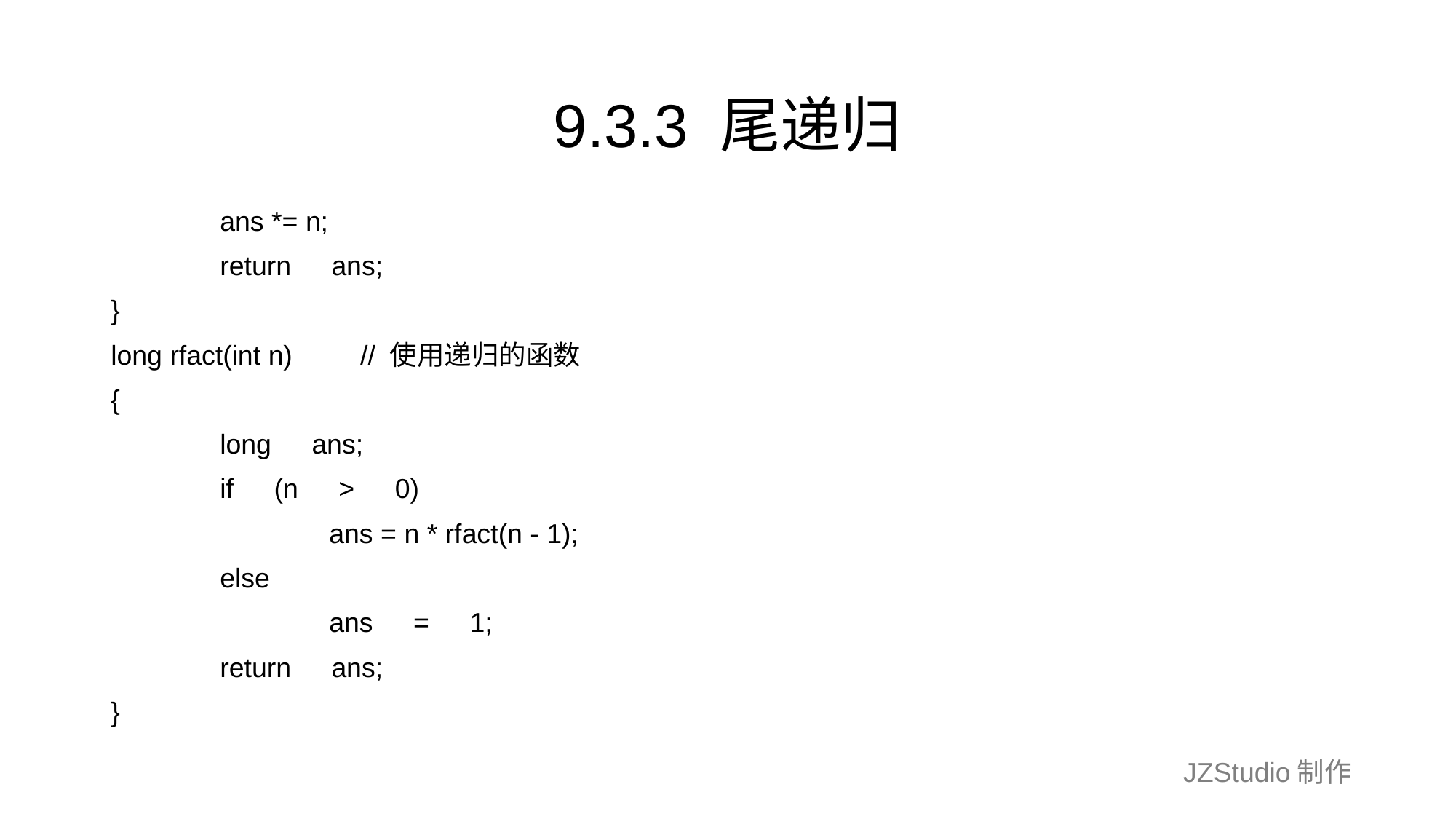

# 9.3.3 尾递归
	ans *= n;
	return　ans;
}
long rfact(int n)　　// 使用递归的函数
{
	long　ans;
	if　(n　>　0)
		ans = n * rfact(n - 1);
	else
		ans　=　1;
	return　ans;
}